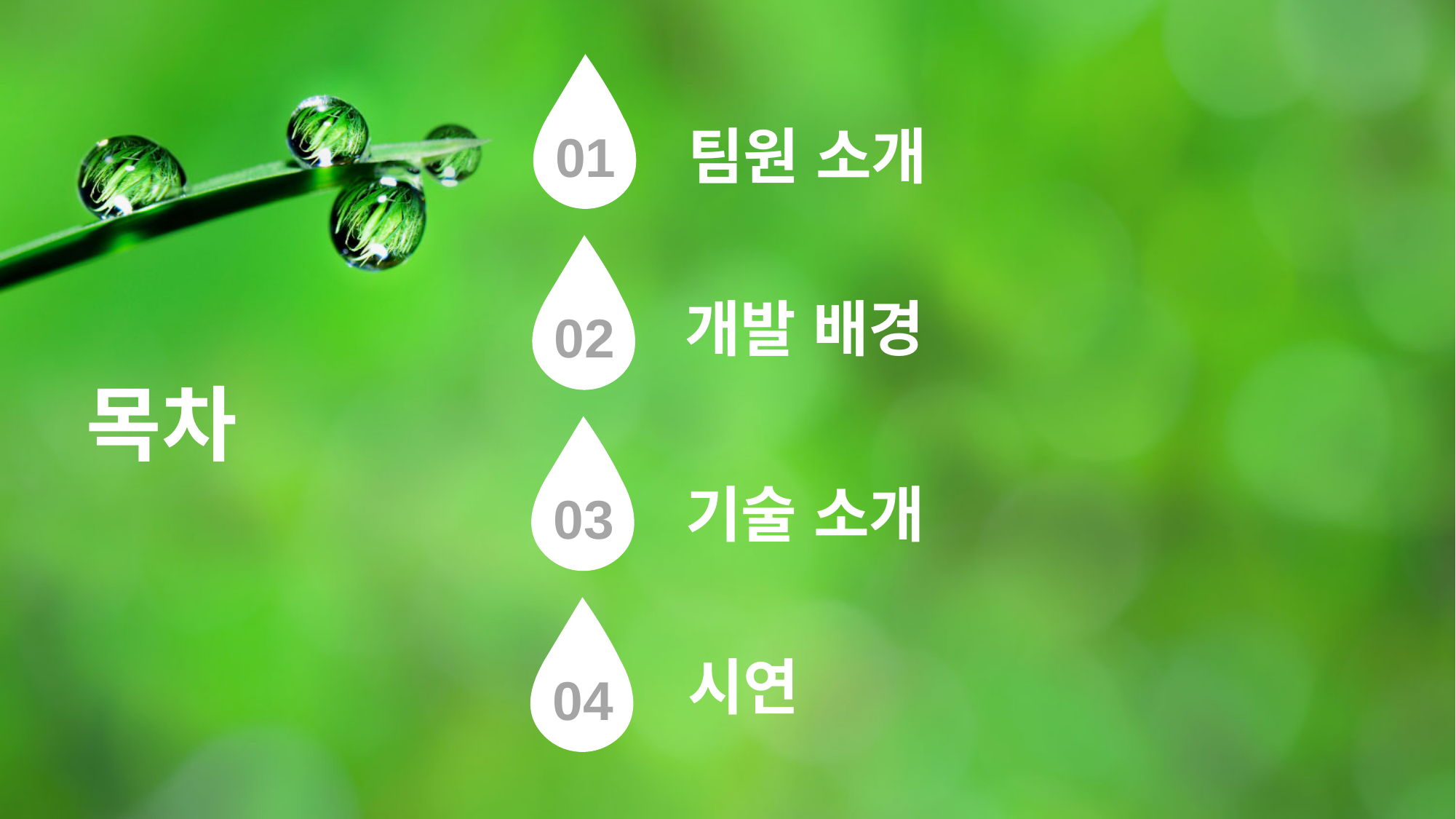

01
팀원 소개

02
개발 배경
목차

03
기술 소개

04
시연